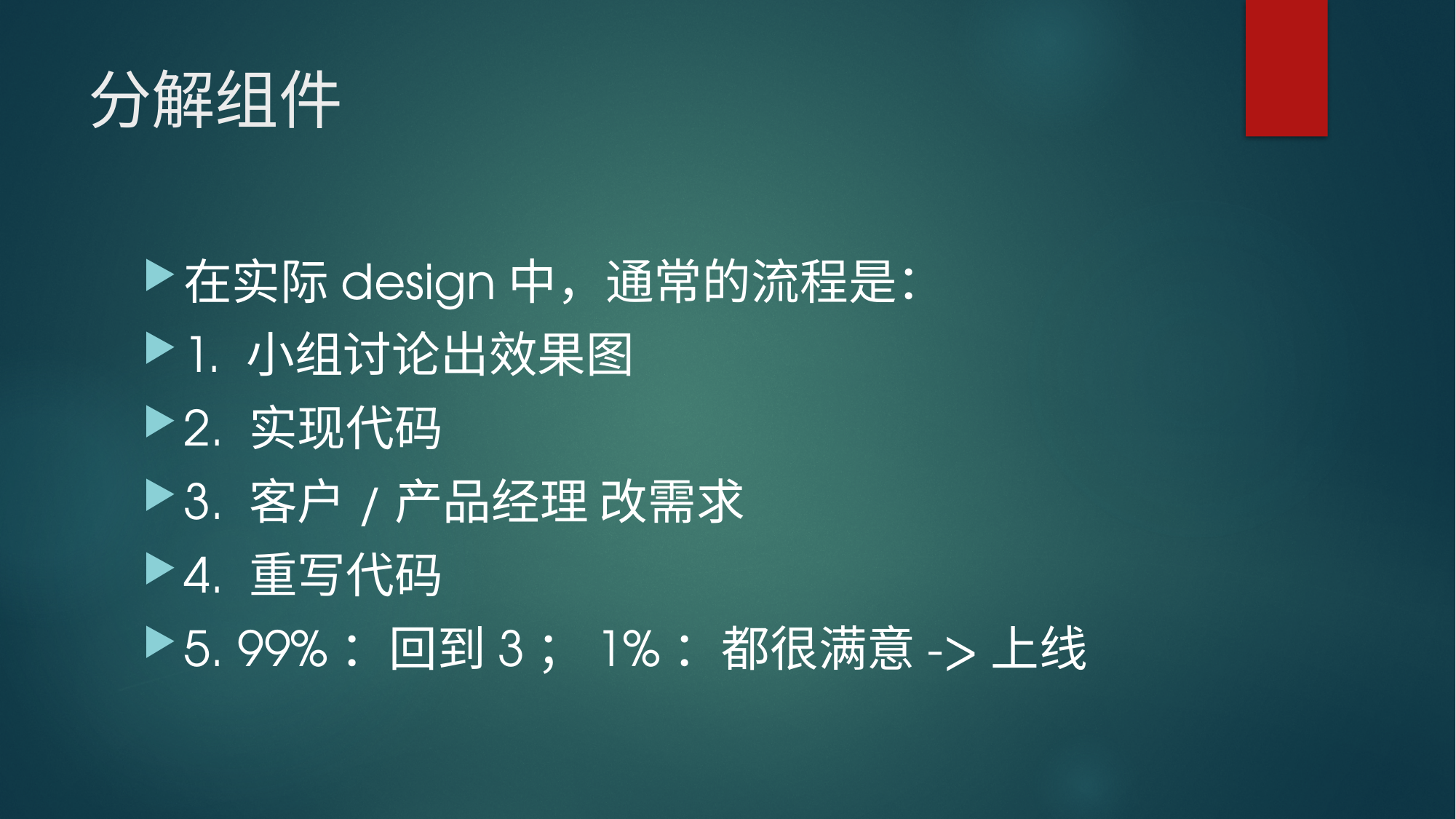

# 分解组件
在实际design中，通常的流程是：
1. 小组讨论出效果图
2. 实现代码
3. 客户/产品经理 改需求
4. 重写代码
5. 99%：回到3；1%：都很满意->上线